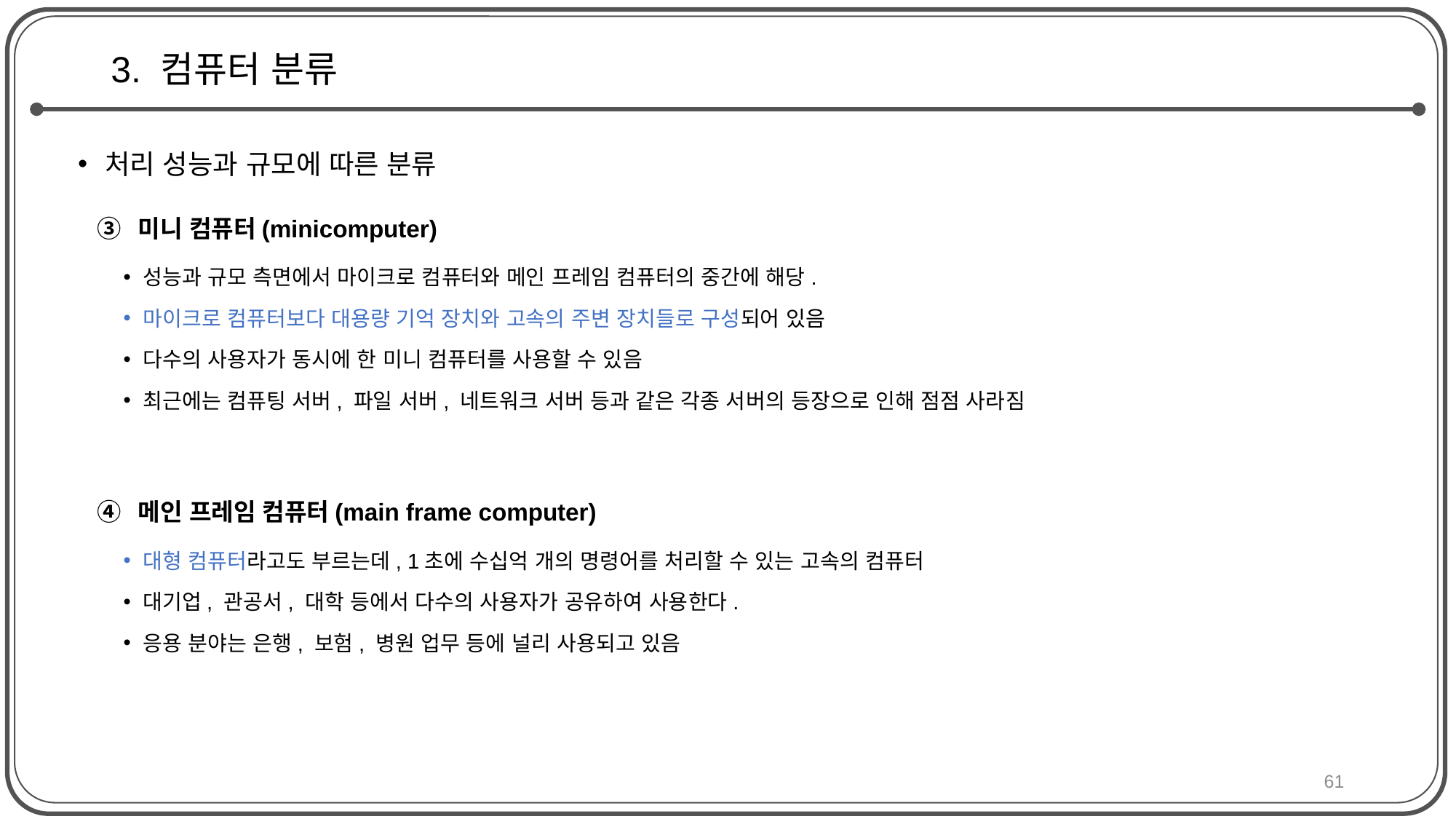

# 3. 컴퓨터 분류
처리 성능과 규모에 따른 분류
미니 컴퓨터(minicomputer)
성능과 규모 측면에서 마이크로 컴퓨터와 메인 프레임 컴퓨터의 중간에 해당.
마이크로 컴퓨터보다 대용량 기억 장치와 고속의 주변 장치들로 구성되어 있음
다수의 사용자가 동시에 한 미니 컴퓨터를 사용할 수 있음
최근에는 컴퓨팅 서버, 파일 서버, 네트워크 서버 등과 같은 각종 서버의 등장으로 인해 점점 사라짐

메인 프레임 컴퓨터(main frame computer)
대형 컴퓨터라고도 부르는데, 1초에 수십억 개의 명령어를 처리할 수 있는 고속의 컴퓨터
대기업, 관공서, 대학 등에서 다수의 사용자가 공유하여 사용한다.
응용 분야는 은행, 보험, 병원 업무 등에 널리 사용되고 있음
61